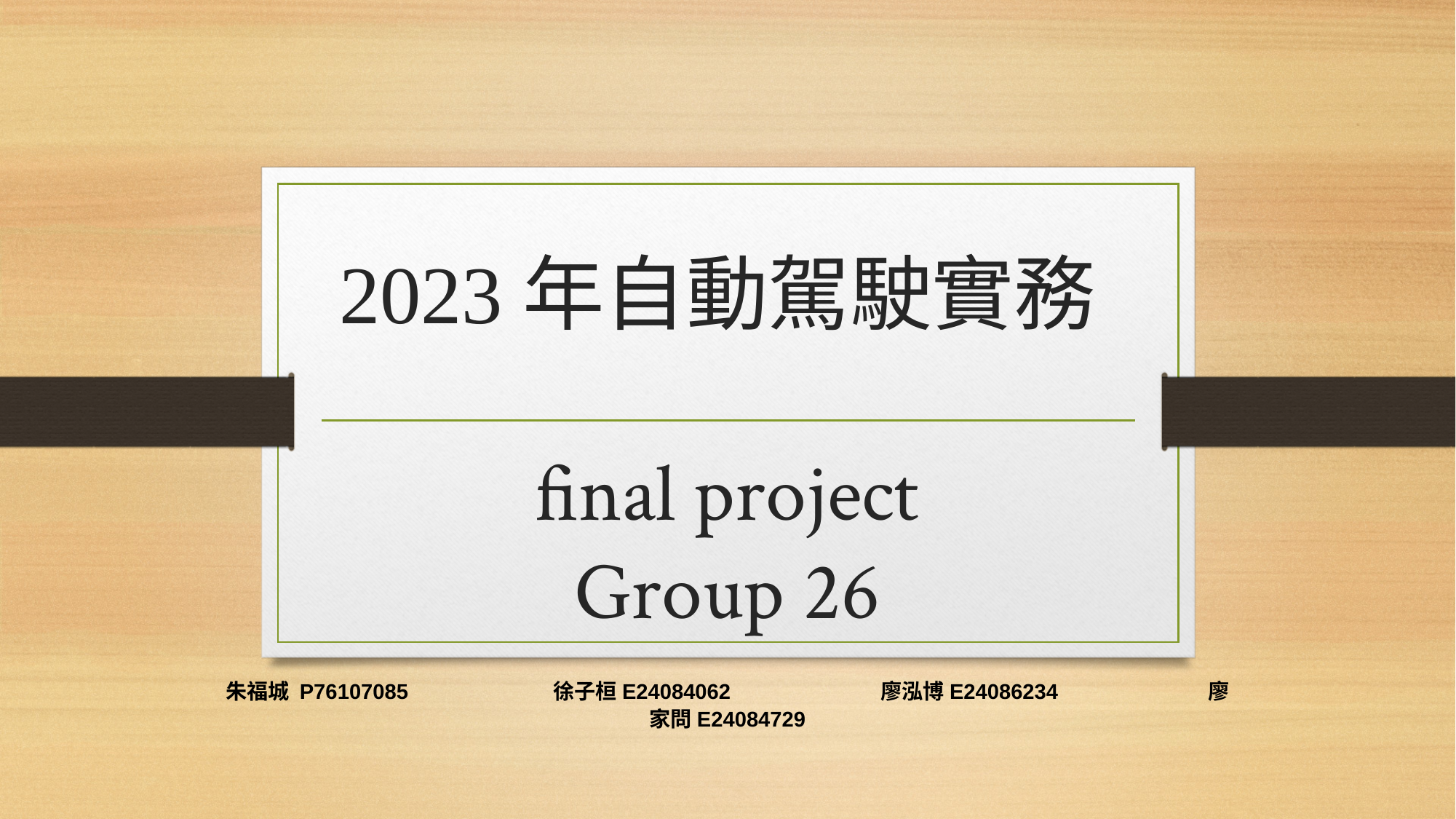

# 2023年自動駕駛實務 final project Group 26
朱福城 P76107085		徐子桓E24084062		廖泓博E24086234		廖家問E24084729